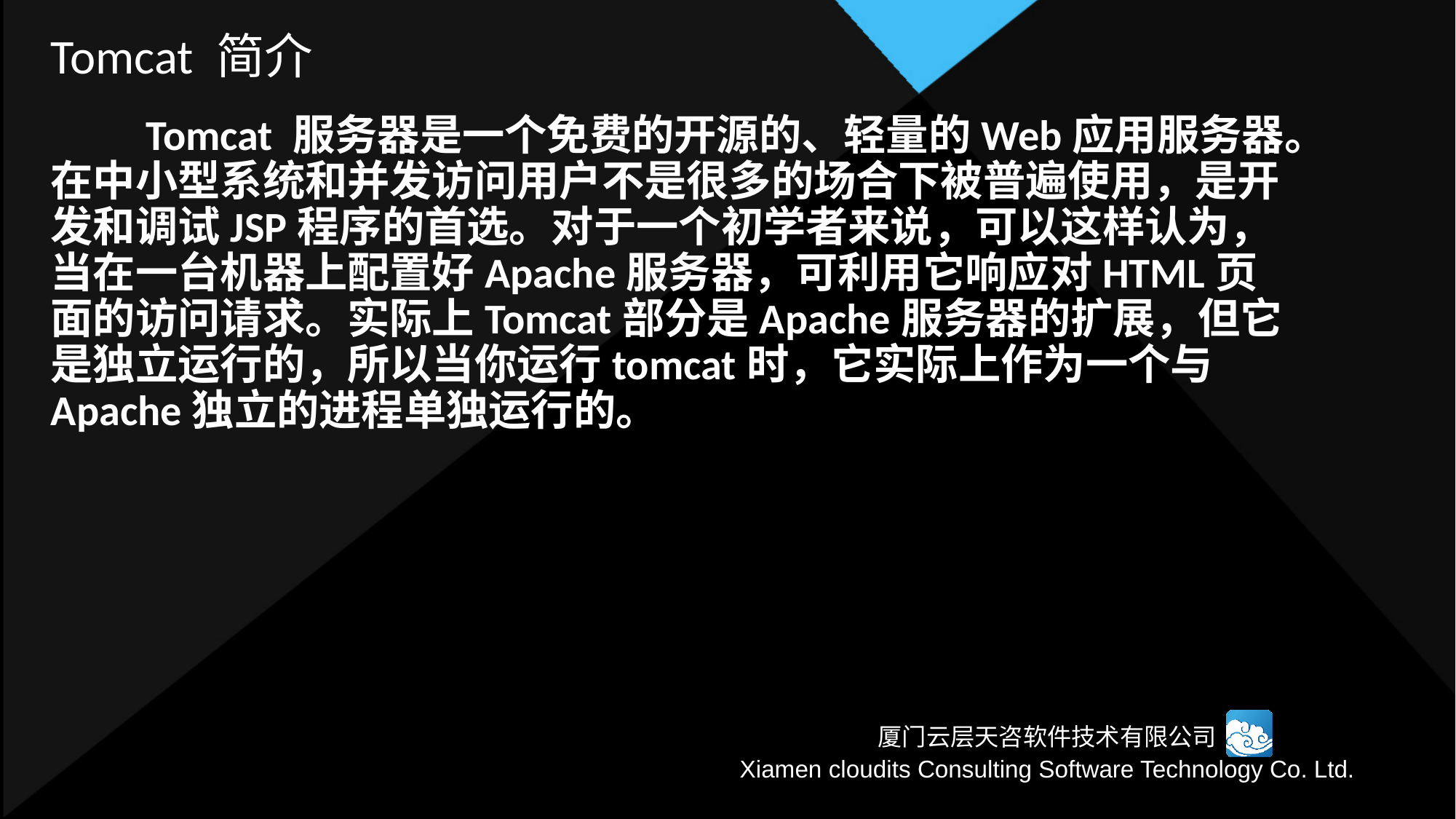

# Tomcat 简介
　　Tomcat 服务器是一个免费的开源的、轻量的Web应用服务器。在中小型系统和并发访问用户不是很多的场合下被普遍使用，是开发和调试JSP程序的首选。对于一个初学者来说，可以这样认为，当在一台机器上配置好Apache服务器，可利用它响应对HTML页面的访问请求。实际上Tomcat部分是Apache服务器的扩展，但它是独立运行的，所以当你运行tomcat时，它实际上作为一个与Apache独立的进程单独运行的。